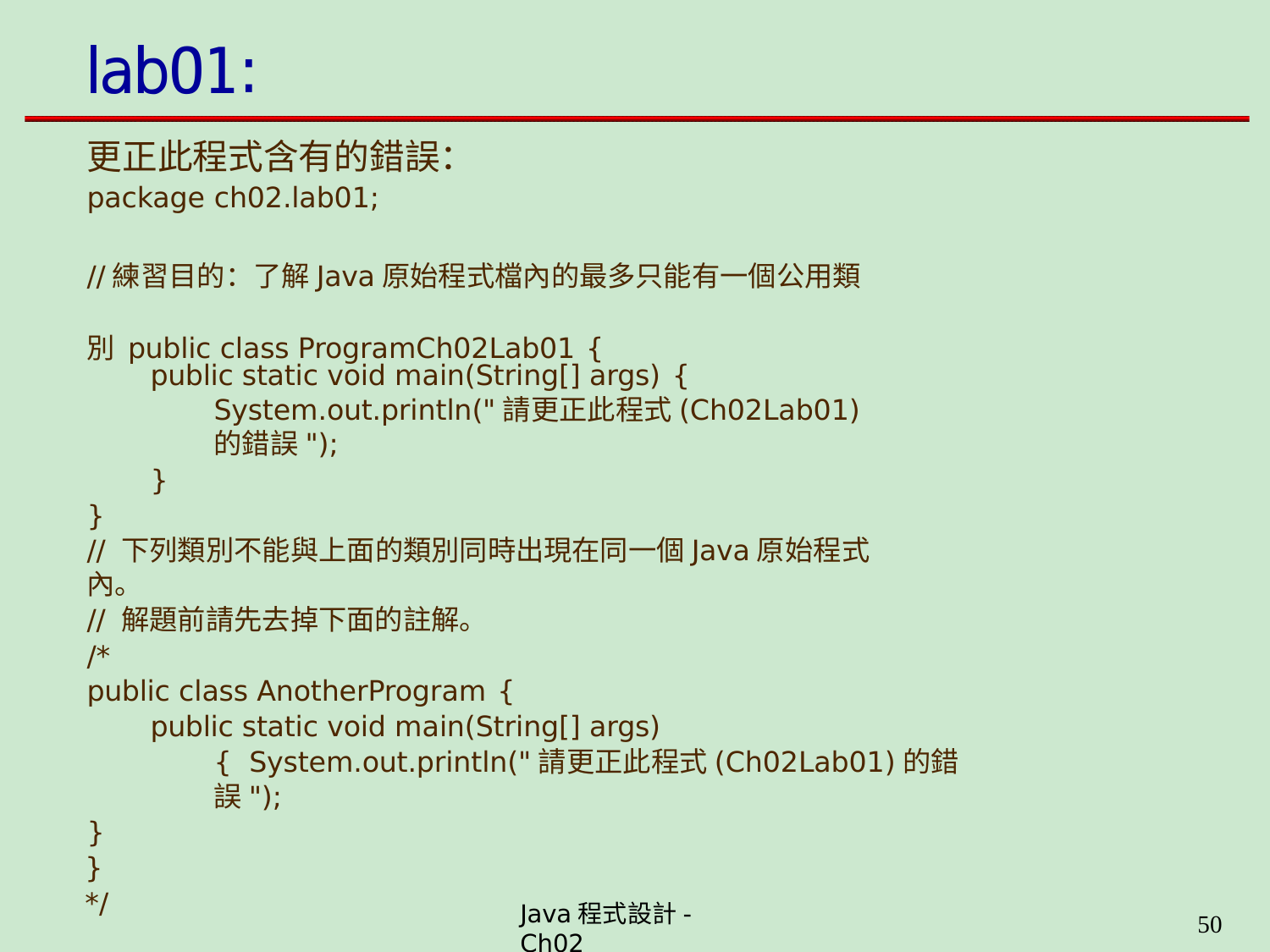

# lab01:
更正此程式含有的錯誤：
package ch02.lab01;
//練習目的：了解Java原始程式檔內的最多只能有一個公用類別 public class ProgramCh02Lab01 {
public static void main(String[] args) {
System.out.println("請更正此程式(Ch02Lab01)的錯誤");
}
}
// 下列類別不能與上面的類別同時出現在同一個Java原始程式內。
// 解題前請先去掉下面的註解。
/*
public class AnotherProgram {
public static void main(String[] args) {  System.out.println("請更正此程式(Ch02Lab01)的錯誤");
}
}
*/
Java程式設計-Ch02
50